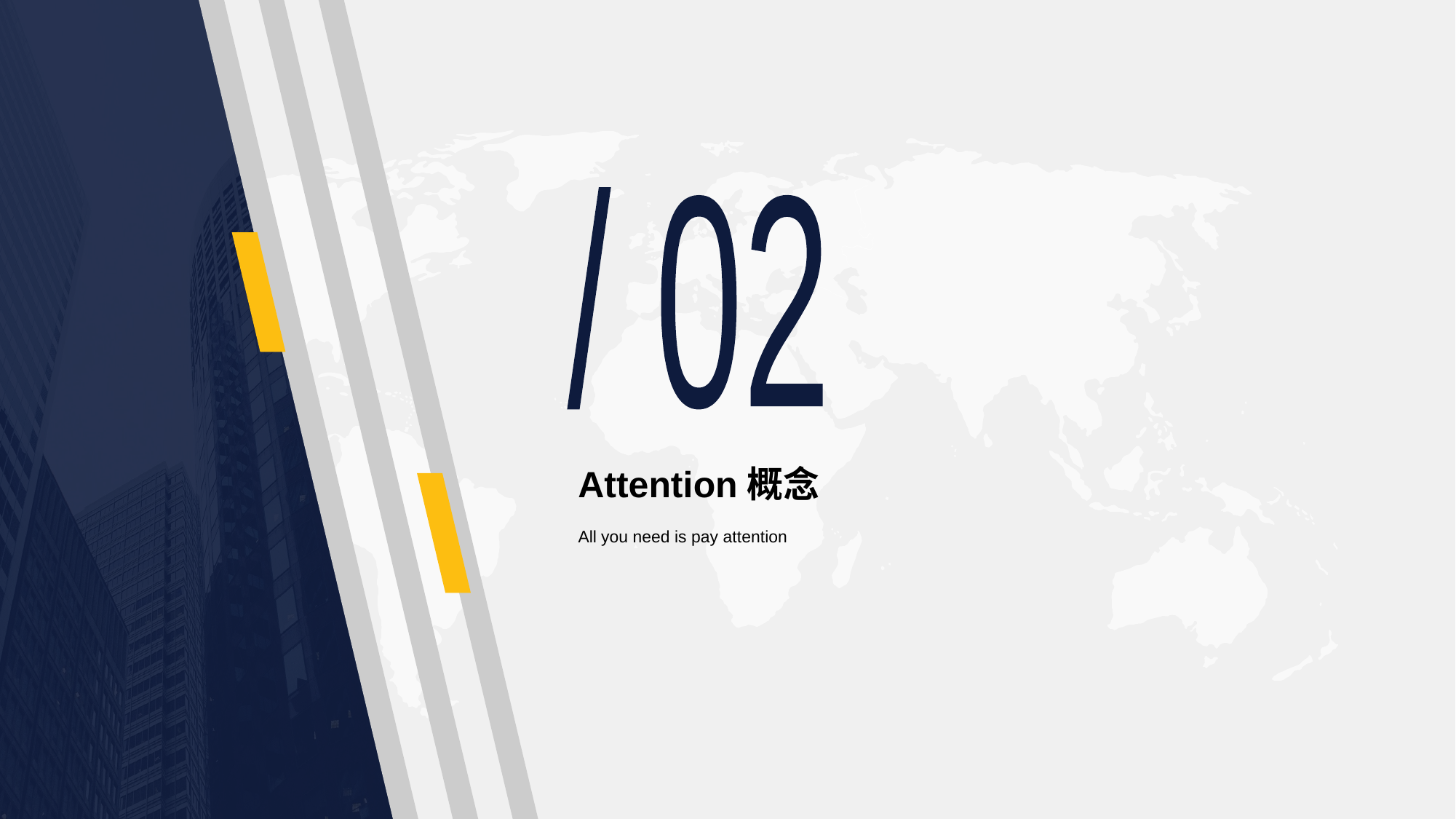

/ 02
# Attention概念
All you need is pay attention